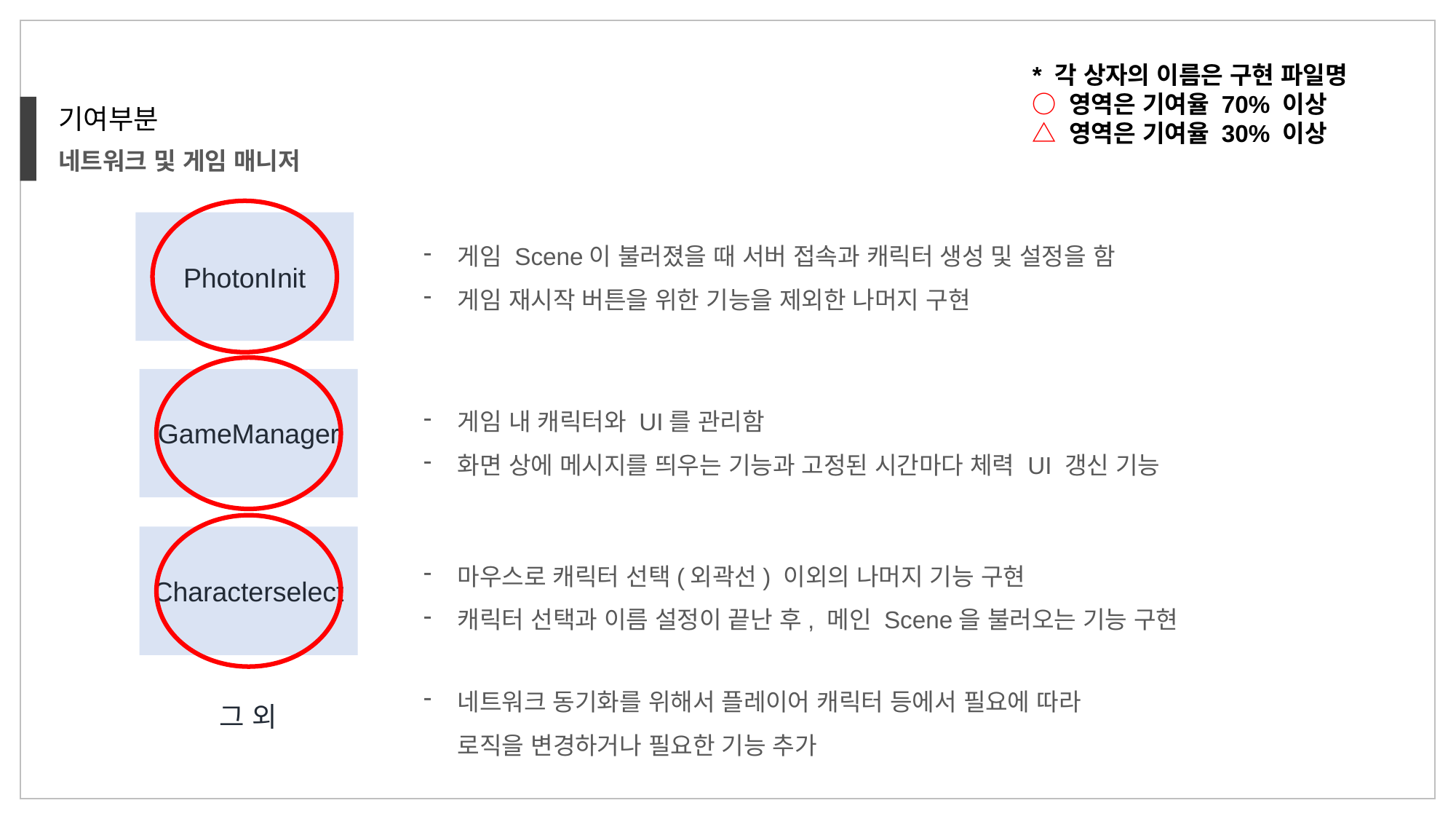

* 각 상자의 이름은 구현 파일명
○ 영역은 기여율 70% 이상
△ 영역은 기여율 30% 이상

기여부분
네트워크 및 게임 매니저

PhotonInit
게임 Scene이 불러졌을 때 서버 접속과 캐릭터 생성 및 설정을 함
게임 재시작 버튼을 위한 기능을 제외한 나머지 구현

GameManager
게임 내 캐릭터와 UI를 관리함
화면 상에 메시지를 띄우는 기능과 고정된 시간마다 체력 UI 갱신 기능

Characterselect
마우스로 캐릭터 선택(외곽선) 이외의 나머지 기능 구현
캐릭터 선택과 이름 설정이 끝난 후, 메인 Scene을 불러오는 기능 구현
네트워크 동기화를 위해서 플레이어 캐릭터 등에서 필요에 따라
로직을 변경하거나 필요한 기능 추가
그 외